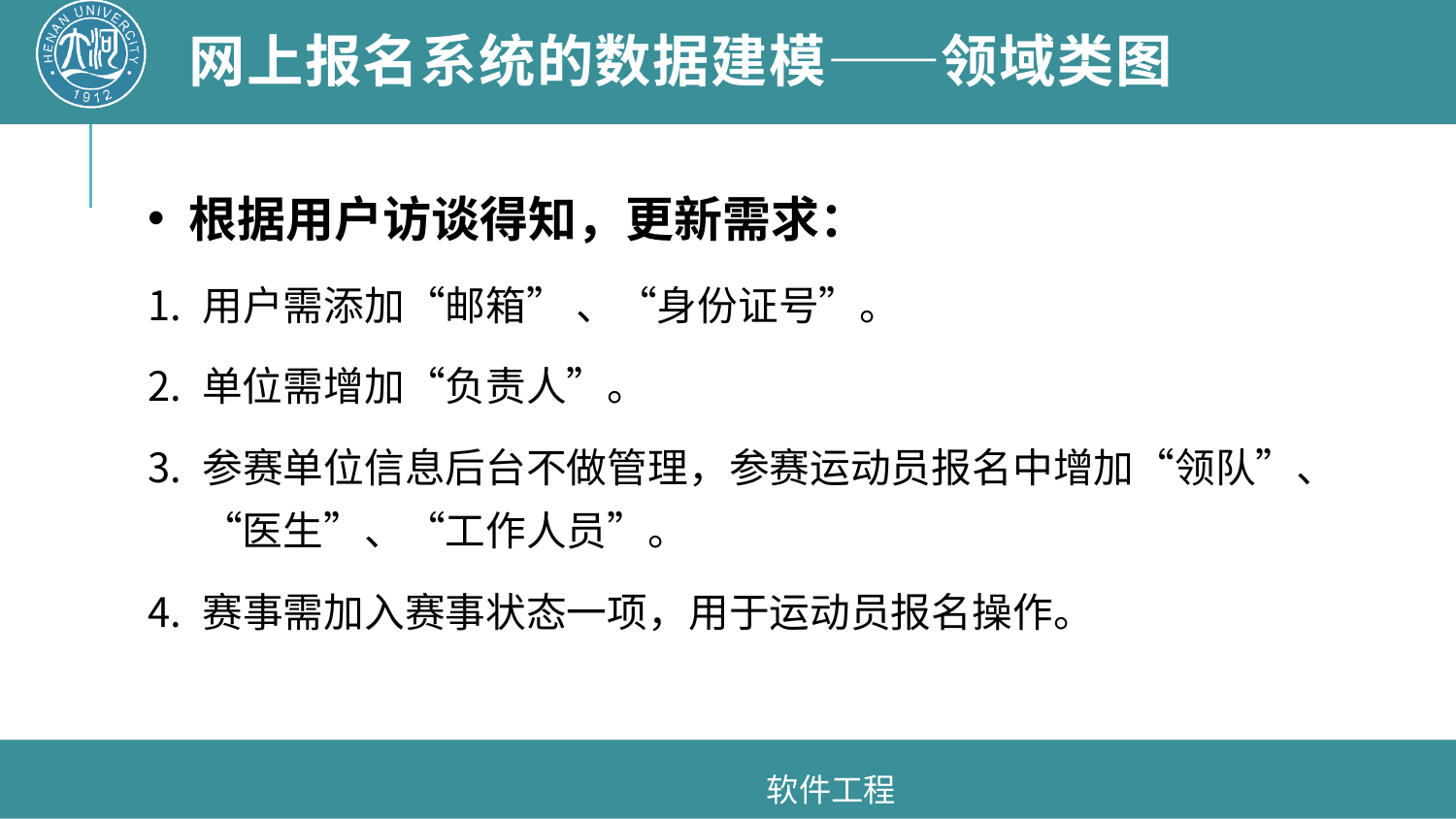

# 网上报名系统的数据建模——领域类图
根据用户访谈得知，更新需求：
用户需添加“邮箱” 、“身份证号”。
单位需增加“负责人”。
参赛单位信息后台不做管理，参赛运动员报名中增加“领队”、“医生”、“工作人员”。
赛事需加入赛事状态一项，用于运动员报名操作。

软件工程
24